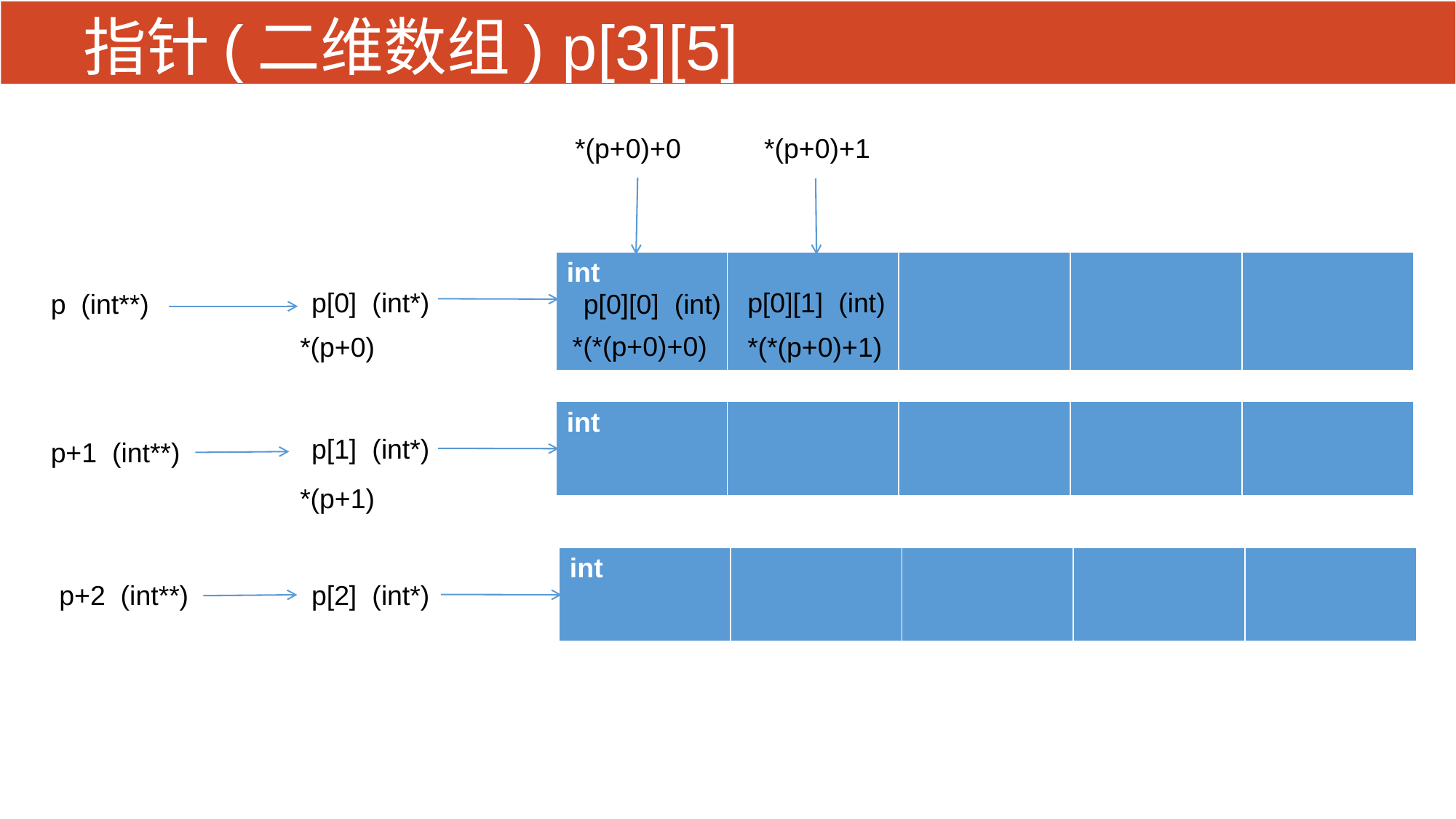

# 指针(二维数组) p[3][5]
*(p+0)+0
*(p+0)+1
| int |  |  |  |  |
| --- | --- | --- | --- | --- |
p[0]  (int*)
p[0][1]  (int)
p  (int**)
p[0][0]  (int)
*(*(p+0)+0)
*(p+0)
*(*(p+0)+1)
| int |  |  |  |  |
| --- | --- | --- | --- | --- |
p[1]  (int*)
p+1  (int**)
*(p+1)
| int |  |  |  |  |
| --- | --- | --- | --- | --- |
p[2]  (int*)
p+2  (int**)